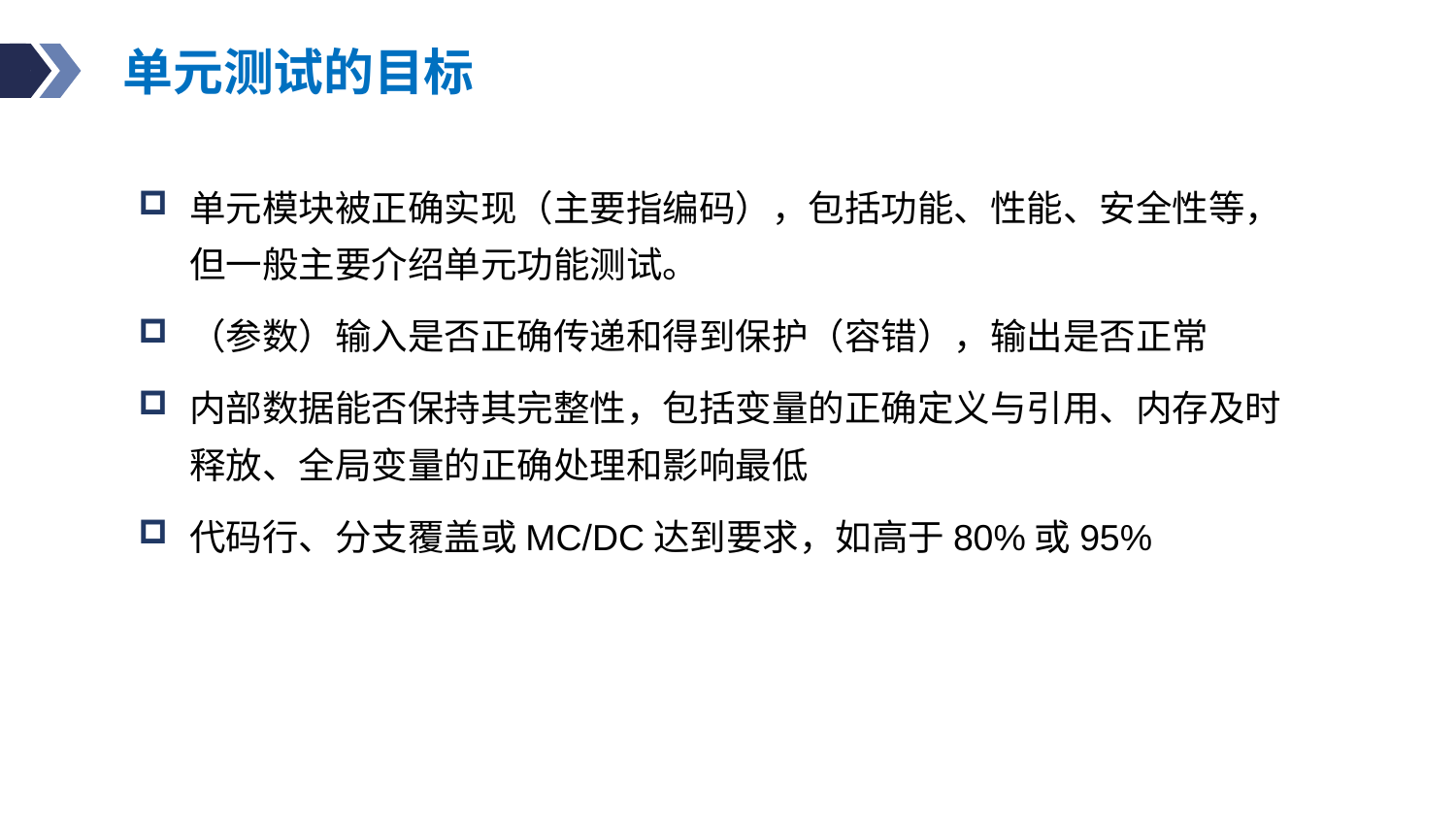

# 单元测试的目标
单元模块被正确实现（主要指编码），包括功能、性能、安全性等，但一般主要介绍单元功能测试。
（参数）输入是否正确传递和得到保护（容错），输出是否正常
内部数据能否保持其完整性，包括变量的正确定义与引用、内存及时释放、全局变量的正确处理和影响最低
代码行、分支覆盖或MC/DC达到要求，如高于80%或95%